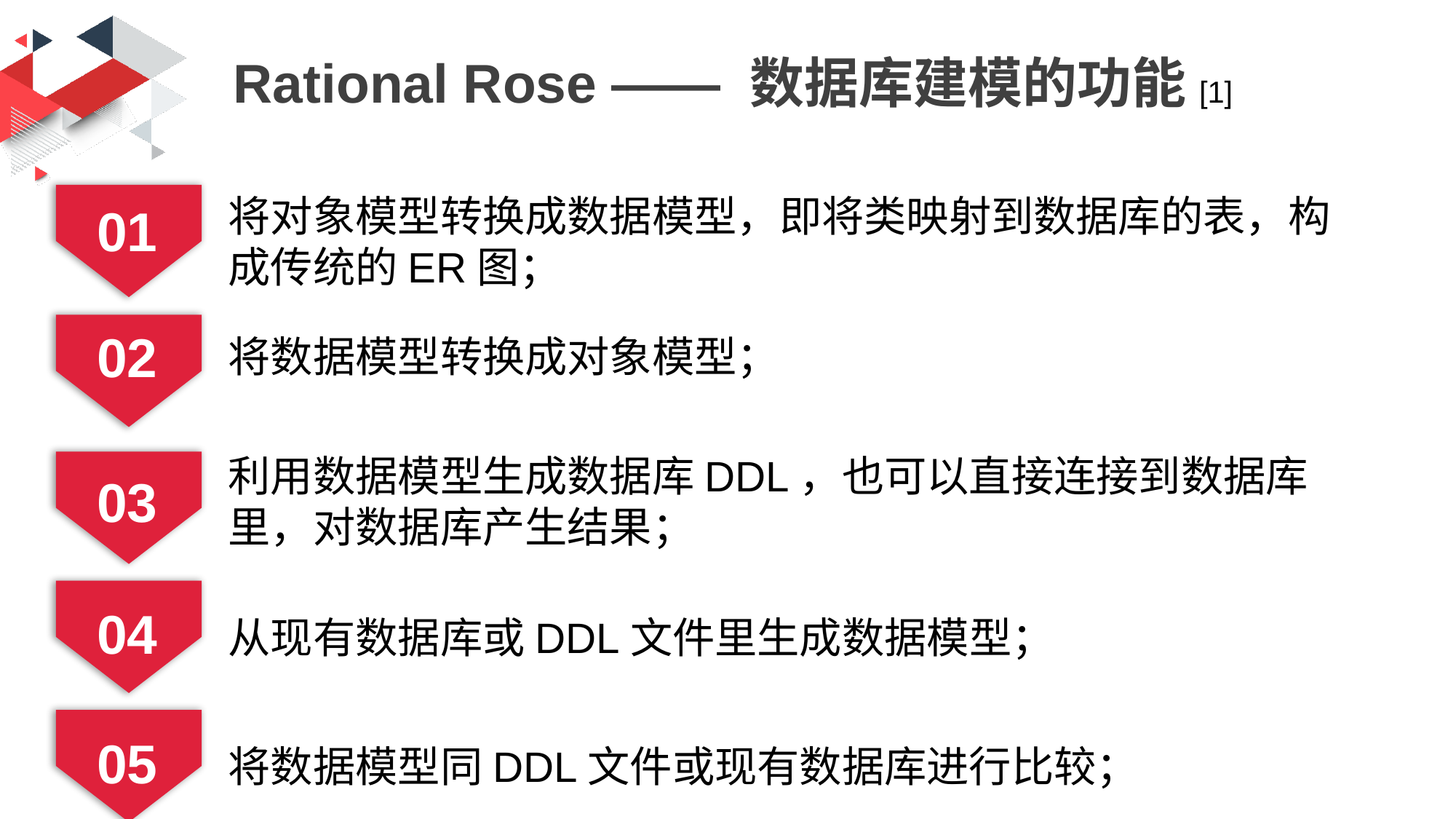

Rational Rose —— 数据库建模的功能[1]

将对象模型转换成数据模型，即将类映射到数据库的表，构成传统的ER图；
01

02
将数据模型转换成对象模型；

利用数据模型生成数据库DDL，也可以直接连接到数据库里，对数据库产生结果；
03

04
从现有数据库或DDL文件里生成数据模型；

05
将数据模型同DDL文件或现有数据库进行比较；